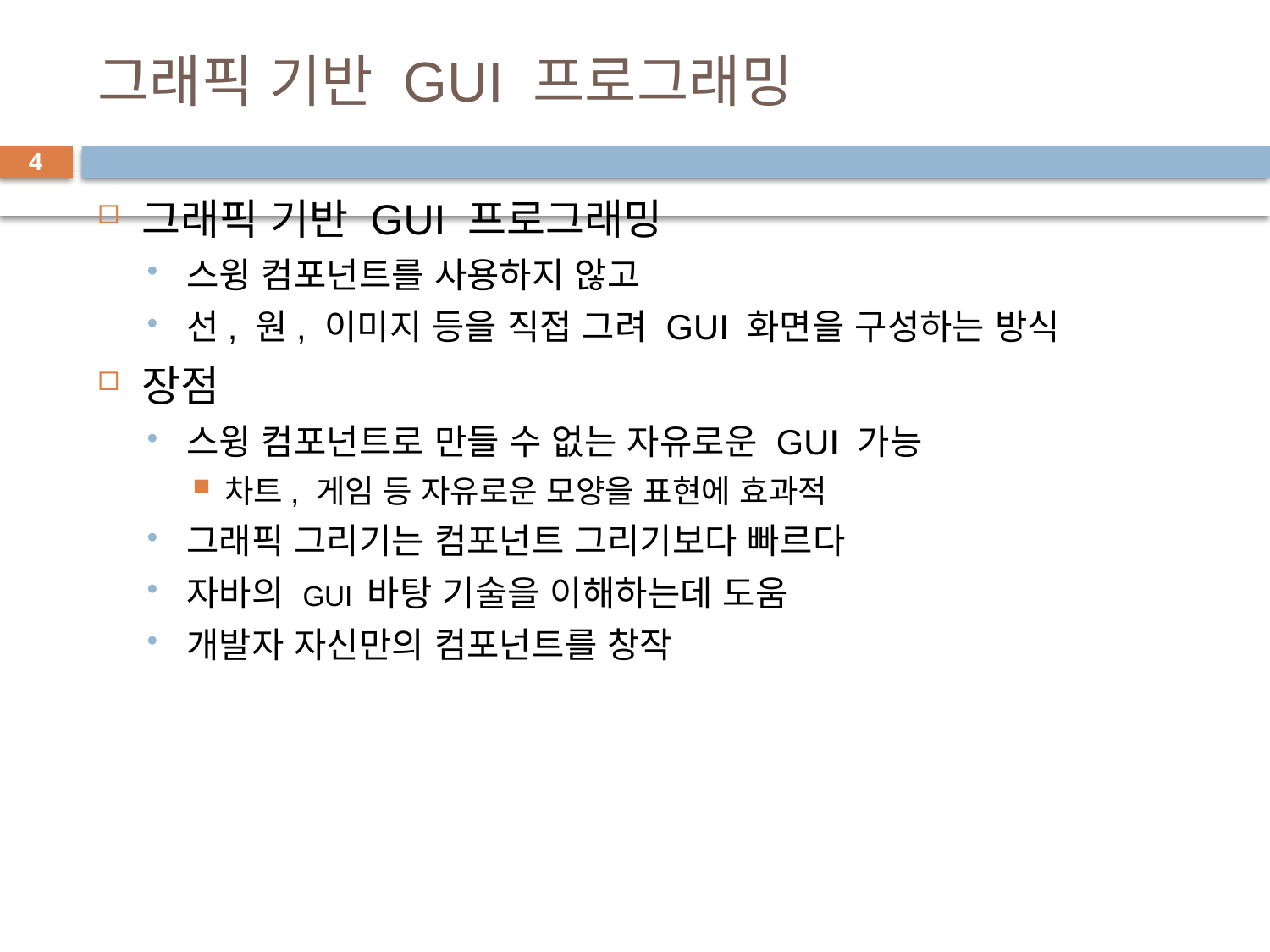

# 그래픽 기반 GUI 프로그래밍
4
그래픽 기반 GUI 프로그래밍
스윙 컴포넌트를 사용하지 않고
선, 원, 이미지 등을 직접 그려 GUI 화면을 구성하는 방식
장점
스윙 컴포넌트로 만들 수 없는 자유로운 GUI 가능
차트, 게임 등 자유로운 모양을 표현에 효과적
그래픽 그리기는 컴포넌트 그리기보다 빠르다
자바의 GUI 바탕 기술을 이해하는데 도움
개발자 자신만의 컴포넌트를 창작